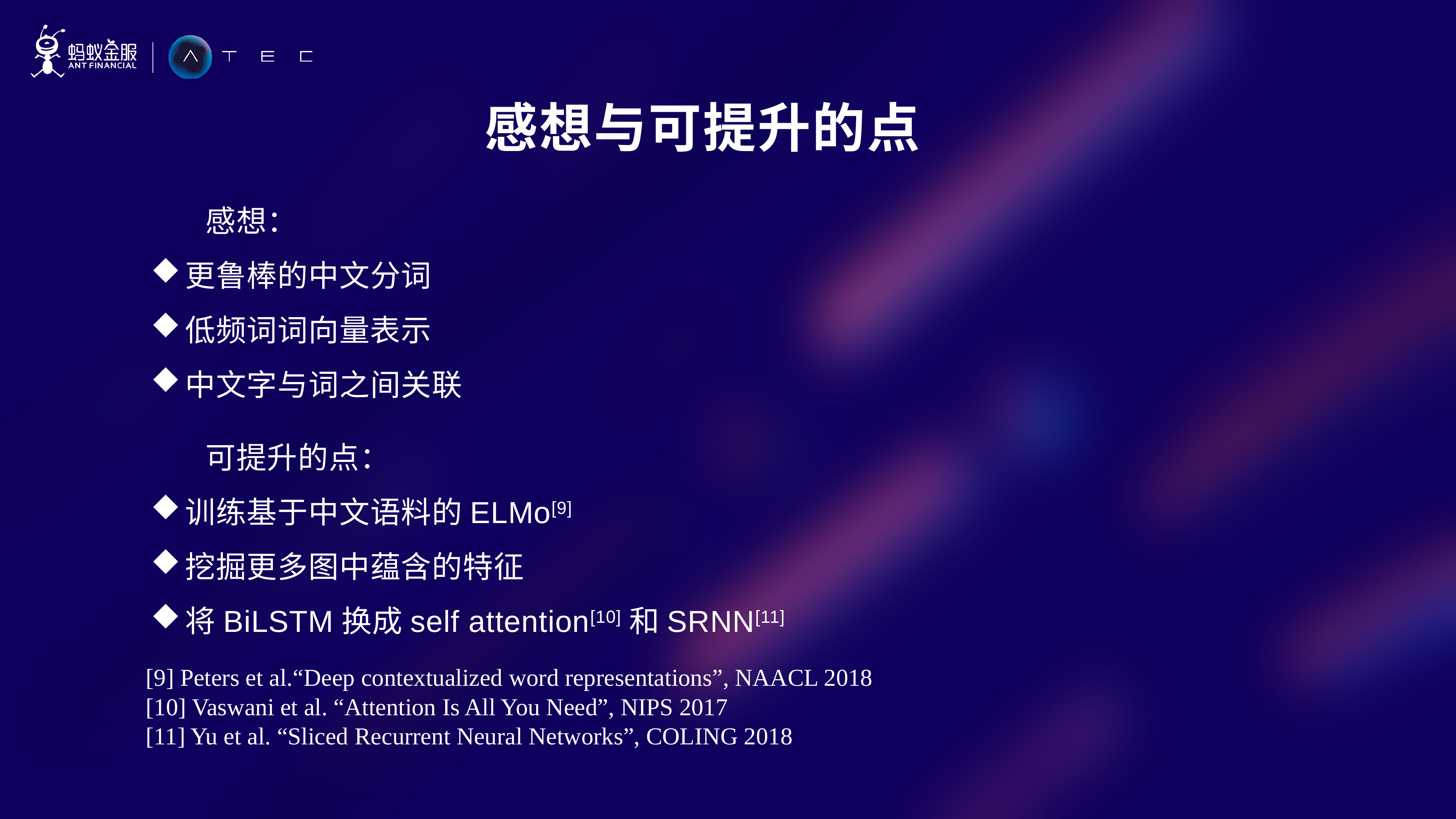

感想与可提升的点
	感想：
更鲁棒的中文分词
低频词词向量表示
中文字与词之间关联
	可提升的点：
训练基于中文语料的ELMo[9]
挖掘更多图中蕴含的特征
将BiLSTM换成self attention[10]和SRNN[11]
[9] Peters et al.“Deep contextualized word representations”, NAACL 2018
[10] Vaswani et al. “Attention Is All You Need”, NIPS 2017
[11] Yu et al. “Sliced Recurrent Neural Networks”, COLING 2018